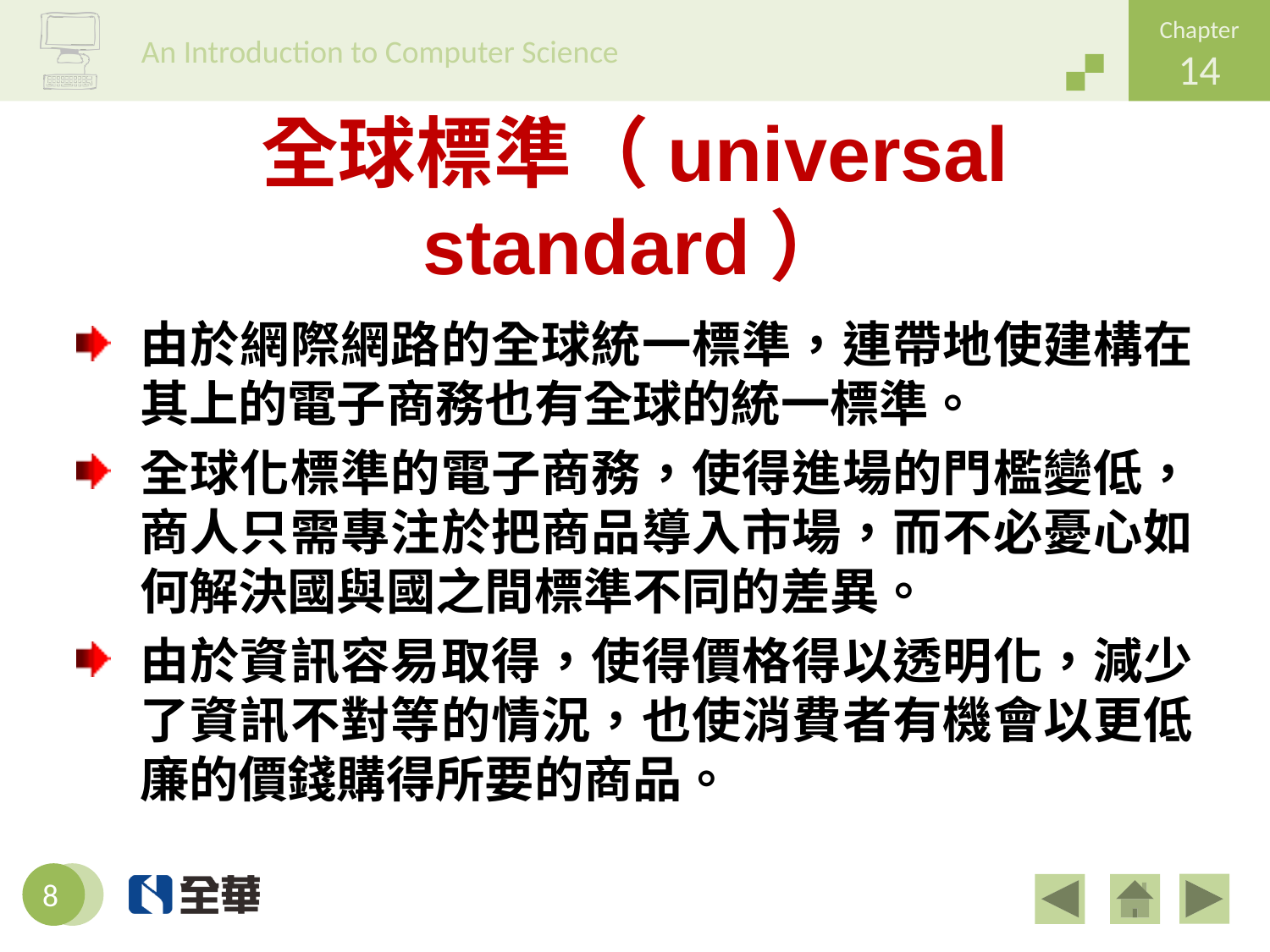

# 全球標準（universal standard）
由於網際網路的全球統一標準，連帶地使建構在其上的電子商務也有全球的統一標準。
全球化標準的電子商務，使得進場的門檻變低，商人只需專注於把商品導入市場，而不必憂心如何解決國與國之間標準不同的差異。
由於資訊容易取得，使得價格得以透明化，減少了資訊不對等的情況，也使消費者有機會以更低廉的價錢購得所要的商品。